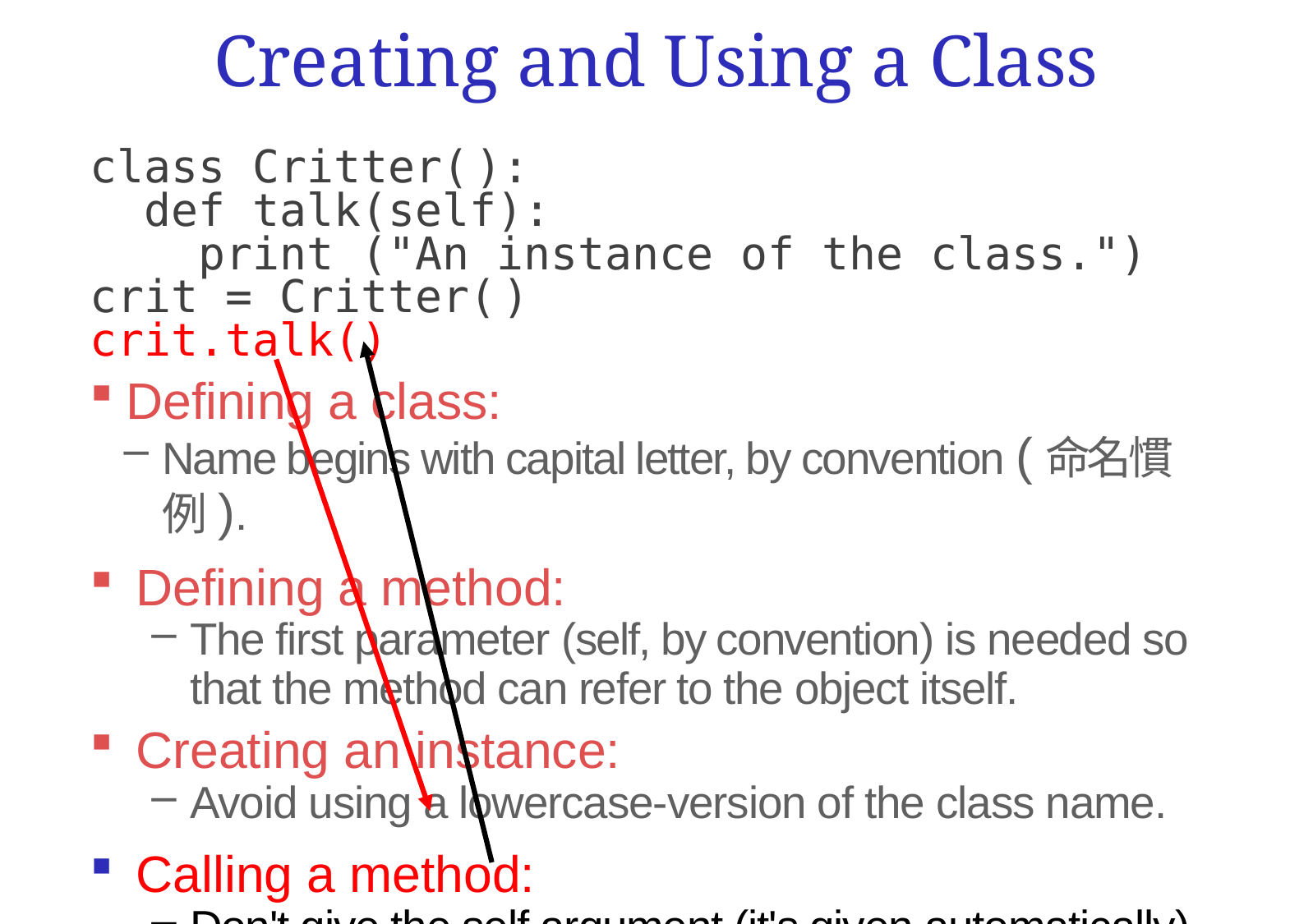

# Creating and Using a Class
class Critter( ):
  def talk(self):
    print ("An instance of the class.")
crit = Critter( )
crit.talk()
Defining a class:
Name begins with capital letter, by convention (命名慣例).
Defining a method:
The first parameter (self, by convention) is needed so that the method can refer to the object itself.
Creating an instance:
Avoid using a lowercase-version of the class name.
Calling a method:
Don't give the self argument (it's given automatically).